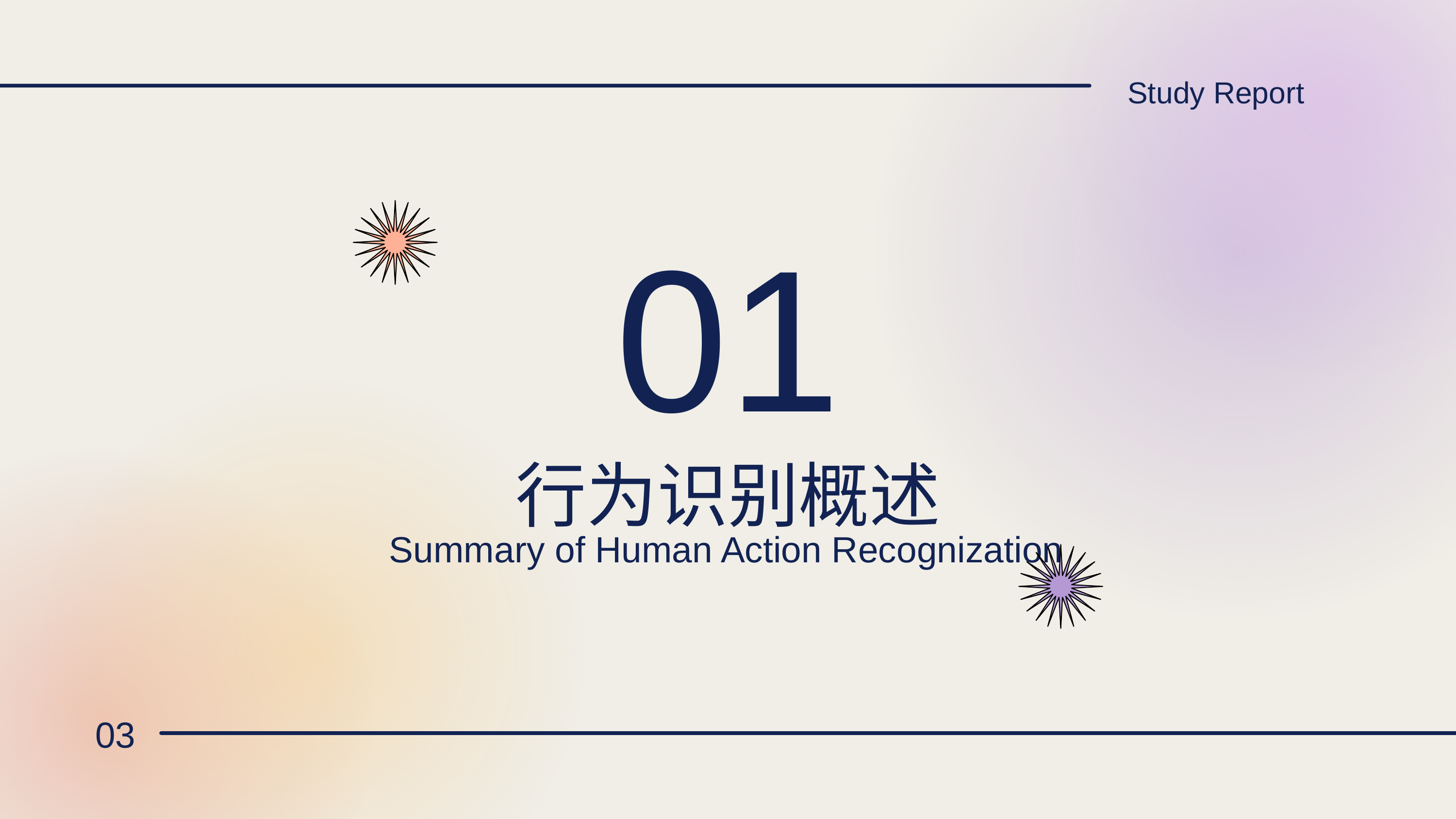

Study Report

01

行为识别概述
Summary of Human Action Recognization

03